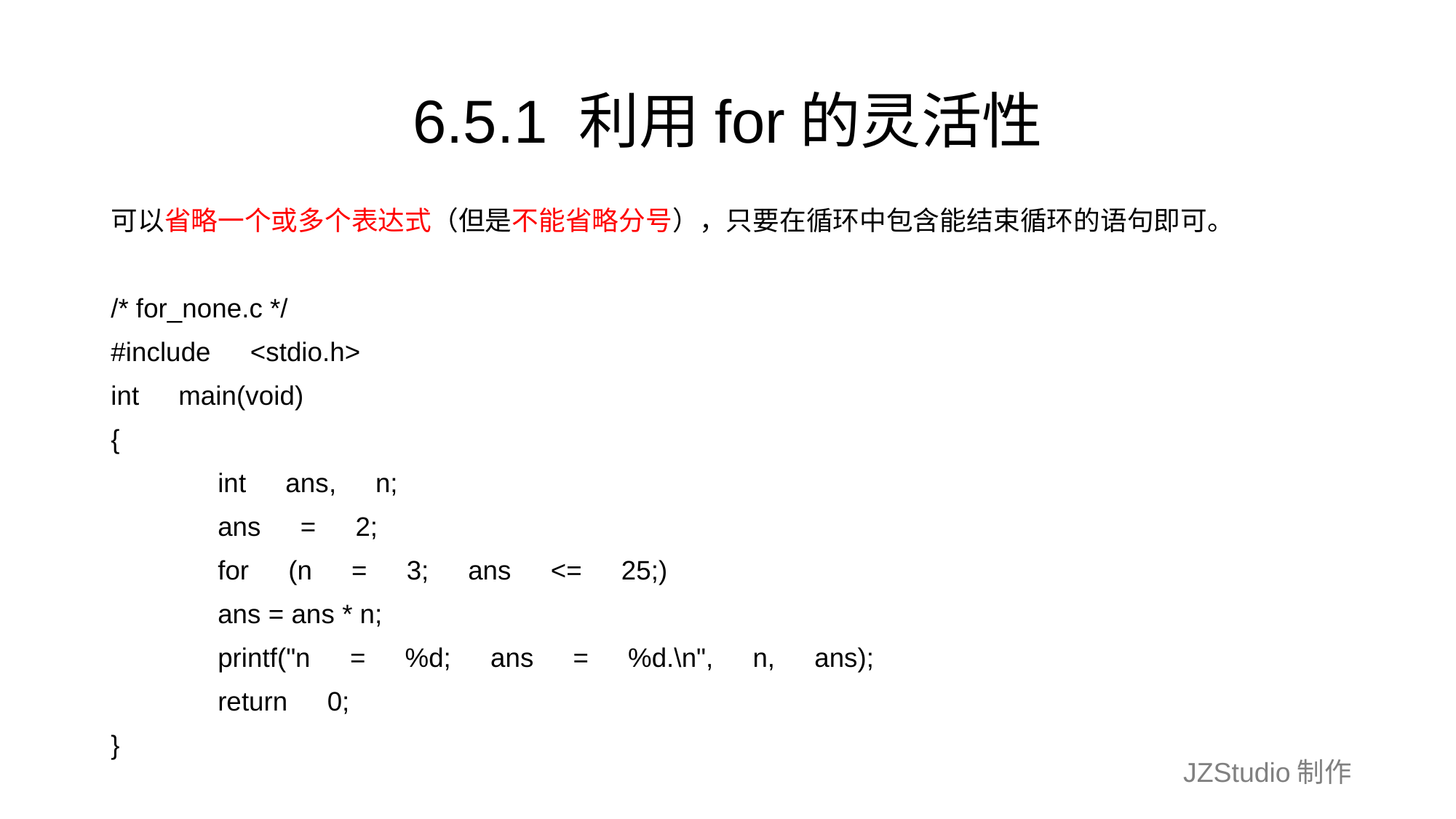

# 6.5.1 利用for的灵活性
可以省略一个或多个表达式（但是不能省略分号），只要在循环中包含能结束循环的语句即可。

/* for_none.c */
#include　<stdio.h>
int　main(void)
{
	int　ans,　n;
	ans　=　2;
	for　(n　=　3;　ans　<=　25;)
		ans = ans * n;
	printf("n　=　%d;　ans　=　%d.\n",　n,　ans);
	return　0;
}